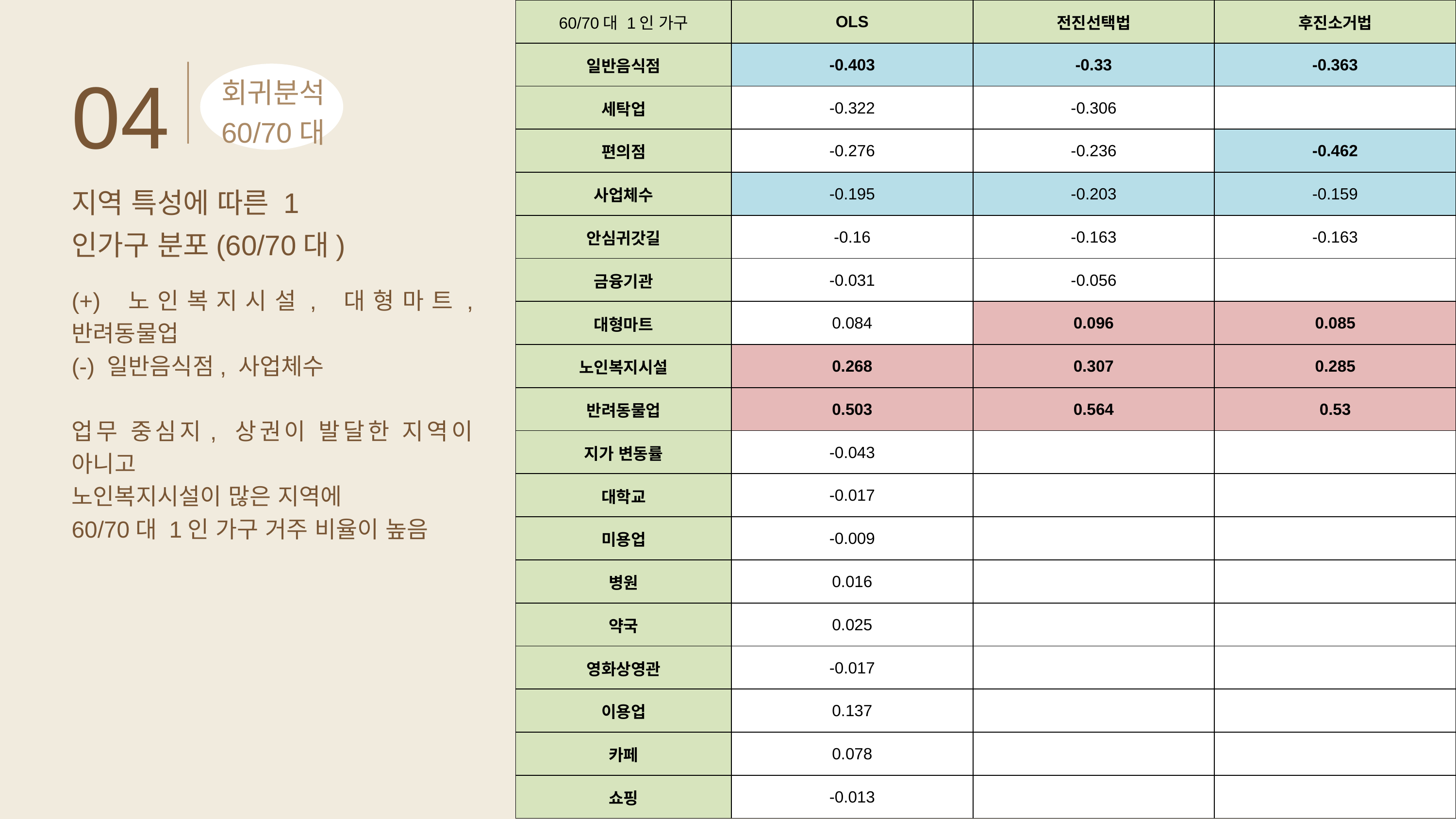

| 60/70대 1인 가구 | OLS | 전진선택법 | 후진소거법 |
| --- | --- | --- | --- |
| 일반음식점 | -0.403 | -0.33 | -0.363 |
| 세탁업 | -0.322 | -0.306 |  |
| 편의점 | -0.276 | -0.236 | -0.462 |
| 사업체수 | -0.195 | -0.203 | -0.159 |
| 안심귀갓길 | -0.16 | -0.163 | -0.163 |
| 금융기관 | -0.031 | -0.056 |  |
| 대형마트 | 0.084 | 0.096 | 0.085 |
| 노인복지시설 | 0.268 | 0.307 | 0.285 |
| 반려동물업 | 0.503 | 0.564 | 0.53 |
| 지가 변동률 | -0.043 |  |  |
| 대학교 | -0.017 |  |  |
| 미용업 | -0.009 |  |  |
| 병원 | 0.016 |  |  |
| 약국 | 0.025 |  |  |
| 영화상영관 | -0.017 |  |  |
| 이용업 | 0.137 |  |  |
| 카페 | 0.078 |  |  |
| 쇼핑 | -0.013 |  |  |
04

회귀분석
60/70대
지역 특성에 따른 1인가구 분포(60/70대)
(+) 노인복지시설, 대형마트, 반려동물업
(-) 일반음식점, 사업체수

업무 중심지, 상권이 발달한 지역이 아니고
노인복지시설이 많은 지역에
60/70대 1인 가구 거주 비율이 높음